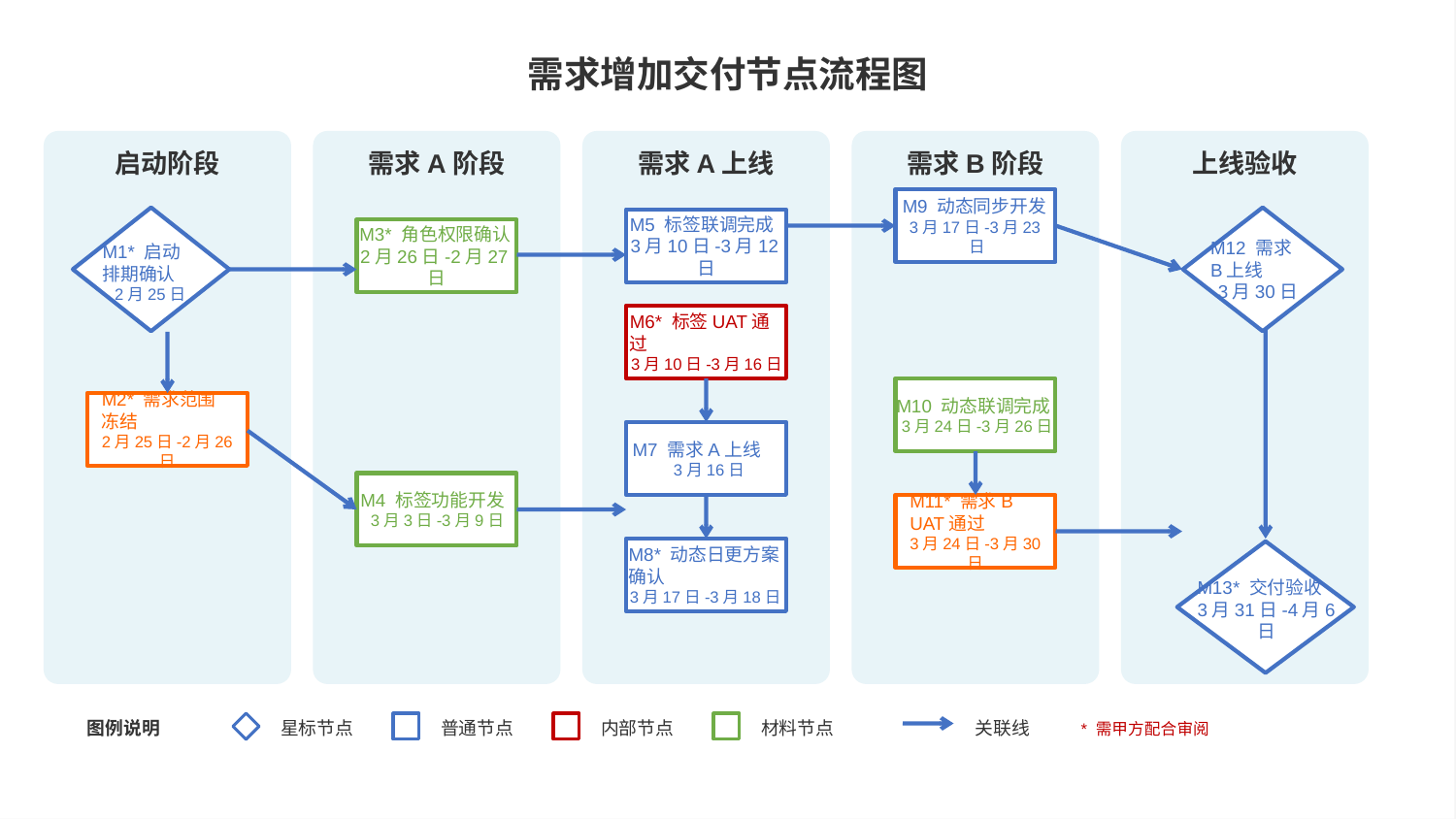

需求增加交付节点流程图

启动阶段
需求A阶段
需求A上线
需求B阶段
上线验收

M9 动态同步开发
3月17日-3月23日

M5 标签联调完成
3月10日-3月12日

M12 需求B上线
3月30日
M1* 启动排期确认
2月25日

M3* 角色权限确认
2月26日-2月27日

M6* 标签UAT通过
3月10日-3月16日

M10 动态联调完成
3月24日-3月26日

M2* 需求范围冻结
2月25日-2月26日

M7 需求A上线
3月16日

M4 标签功能开发
3月3日-3月9日

M11* 需求B UAT通过
3月24日-3月30日

M8* 动态日更方案确认
3月17日-3月18日
M13* 交付验收
3月31日-4月6日
图例说明
星标节点
普通节点
内部节点
材料节点
关联线
* 需甲方配合审阅